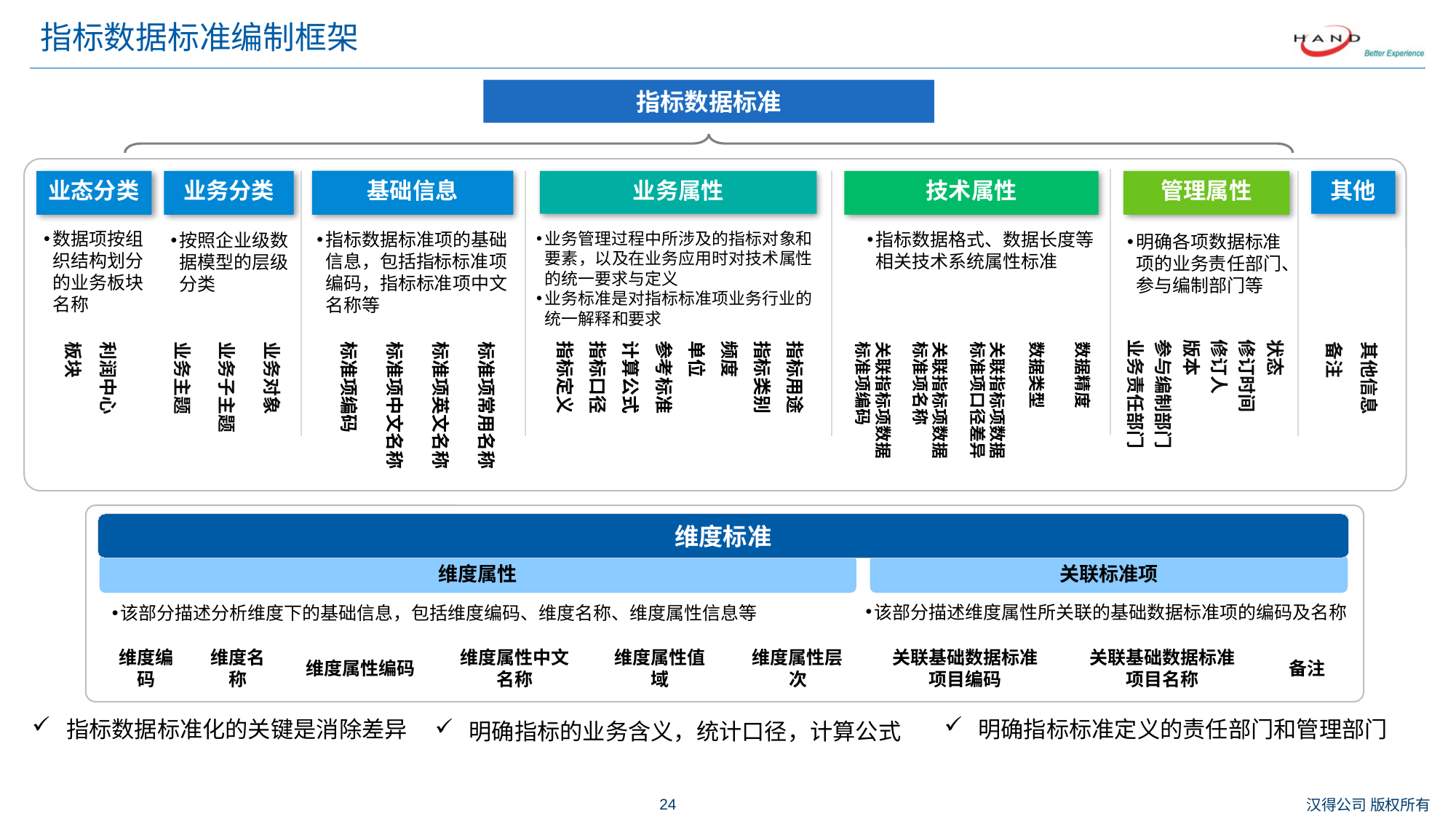

# 指标数据标准编制框架
指标数据标准

业态分类
业务分类
数据项按组织结构划分的业务板块名称
按照企业级数据模型的层级分类
板块
利润中心
业务主题
业务子主题
业务对象
基础信息
技术属性
业务属性
管理属性
其他
业务管理过程中所涉及的指标对象和要素，以及在业务应用时对技术属性的统一要求与定义
业务标准是对指标标准项业务行业的统一解释和要求
指标数据标准项的基础信息，包括指标标准项编码，指标标准项中文名称等
指标数据格式、数据长度等相关技术系统属性标准
明确各项数据标准项的业务责任部门、参与编制部门等
业务责任部门
参与编制部门
版本
修订人
修订时间
状态
指标定义
指标口径
计算公式
参考标准
单位
频度
指标类别
指标用途
标准项编码
标准项中文名称
标准项英文名称
标准项常用名称
备注
其他信息
数据精度
关联指标项数据标准项编码
关联指标项数据标准项名称
关联指标项数据标准项口径差异
数据类型

维度标准
关联标准项
维度属性
该部分描述维度属性所关联的基础数据标准项的编码及名称
该部分描述分析维度下的基础信息，包括维度编码、维度名称、维度属性信息等
维度编码
维度名称
维度属性编码
维度属性中文名称
维度属性值域
维度属性层次
关联基础数据标准项目编码
关联基础数据标准项目名称
备注
明确指标标准定义的责任部门和管理部门
指标数据标准化的关键是消除差异
明确指标的业务含义，统计口径，计算公式